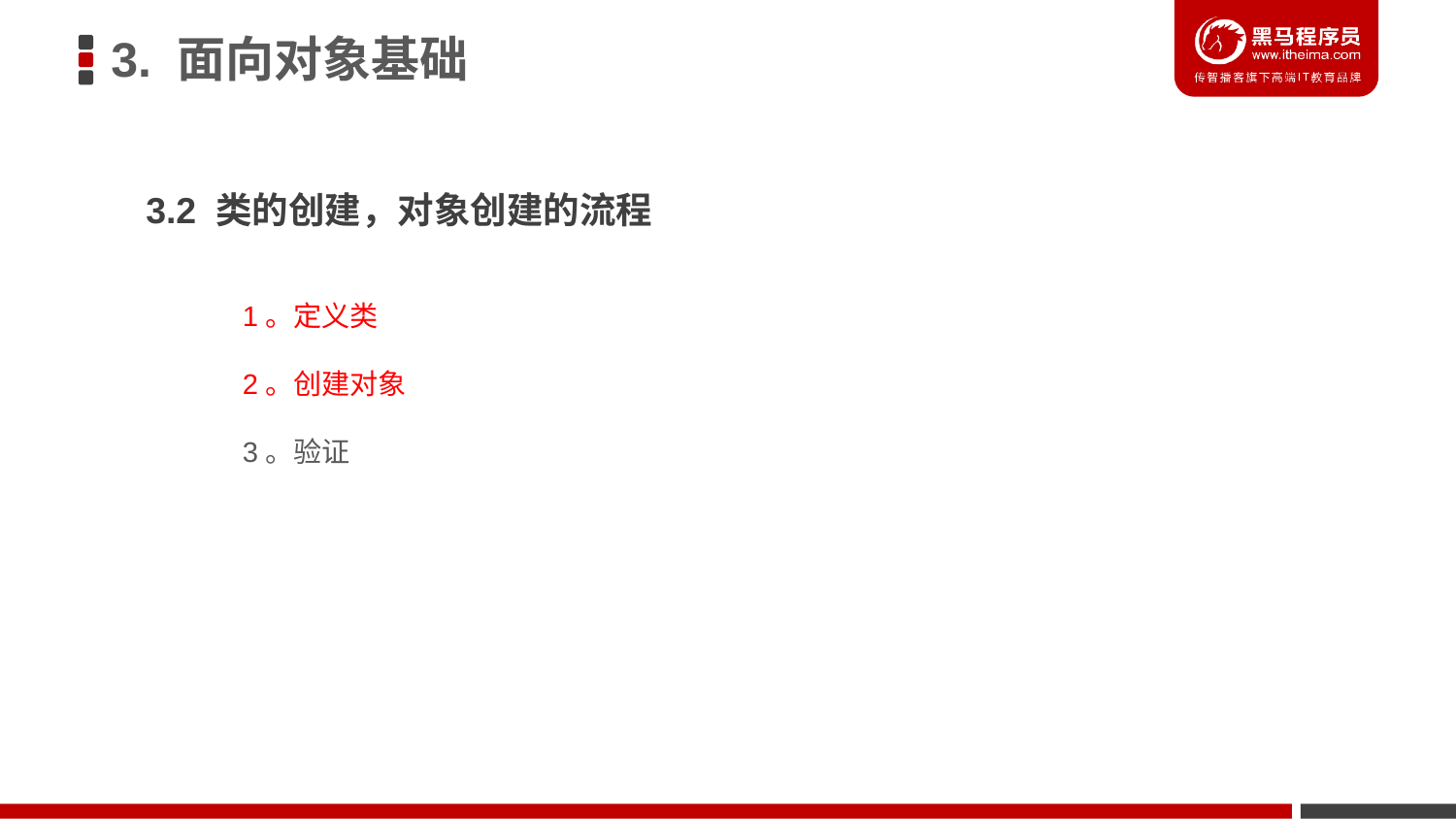

3. 面向对象基础

3.2 类的创建，对象创建的流程
1。定义类

2。创建对象

3。验证